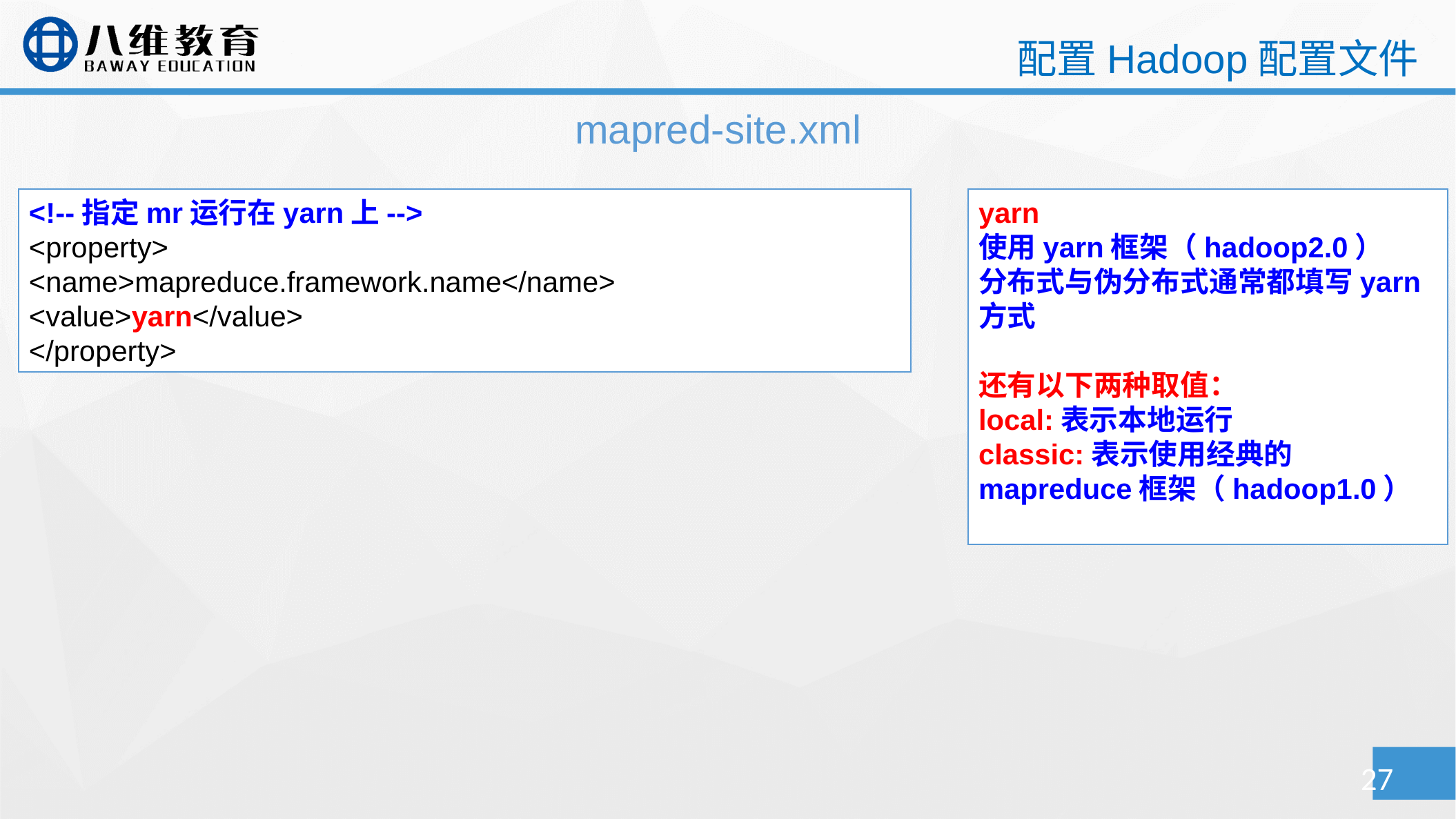

配置Hadoop配置文件
mapred-site.xml
<!--指定mr运行在yarn上-->
<property>
<name>mapreduce.framework.name</name>
<value>yarn</value>
</property>
yarn
使用yarn框架（hadoop2.0）
分布式与伪分布式通常都填写yarn方式

还有以下两种取值：
local:表示本地运行
classic:表示使用经典的mapreduce框架（hadoop1.0）